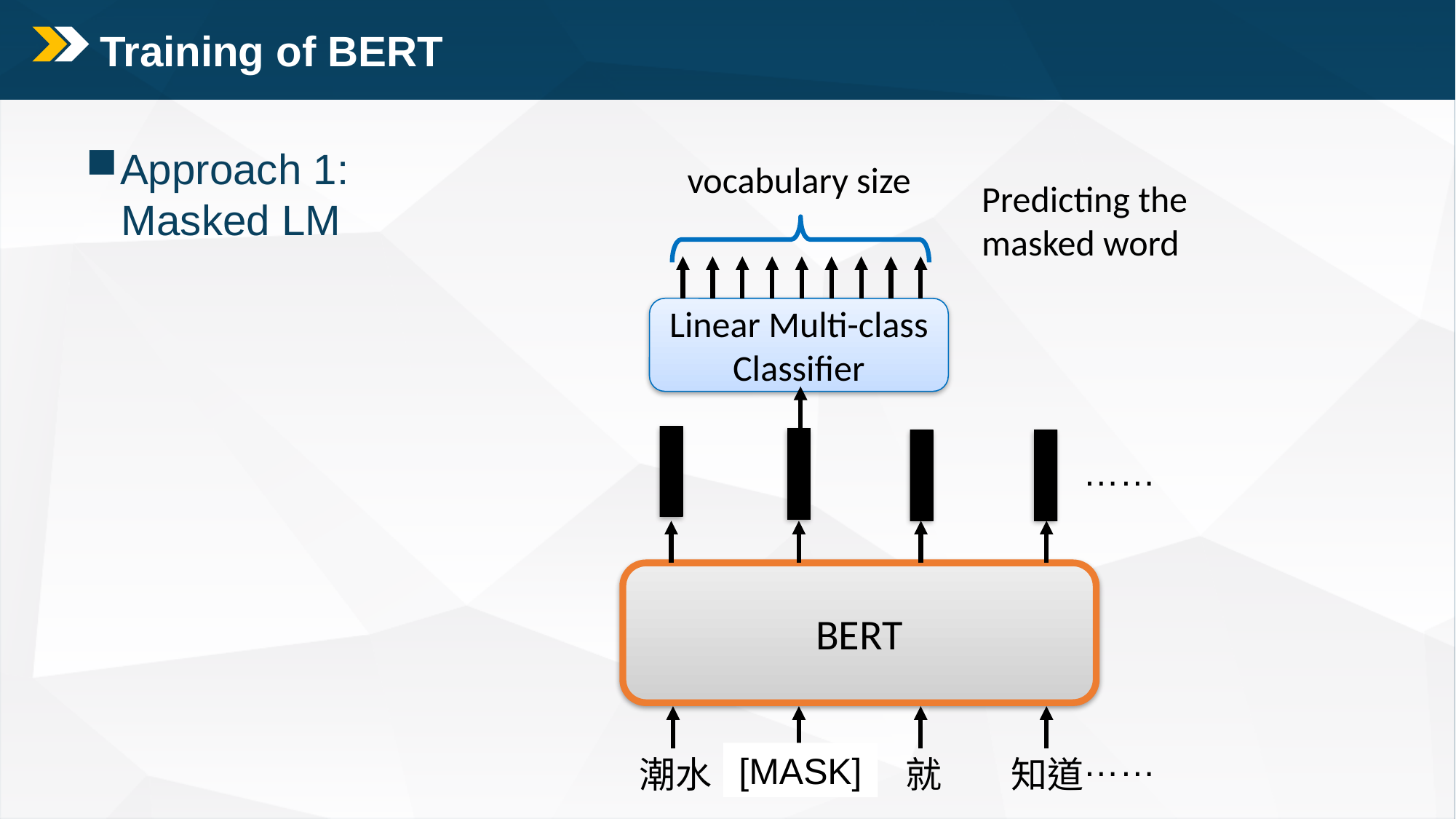

# Training of BERT

Approach 1:
   Masked LM
vocabulary size
Predicting the masked word
Linear Multi-class
Classifier
……

BERT
潮水
退了
就
知道
……
[MASK]